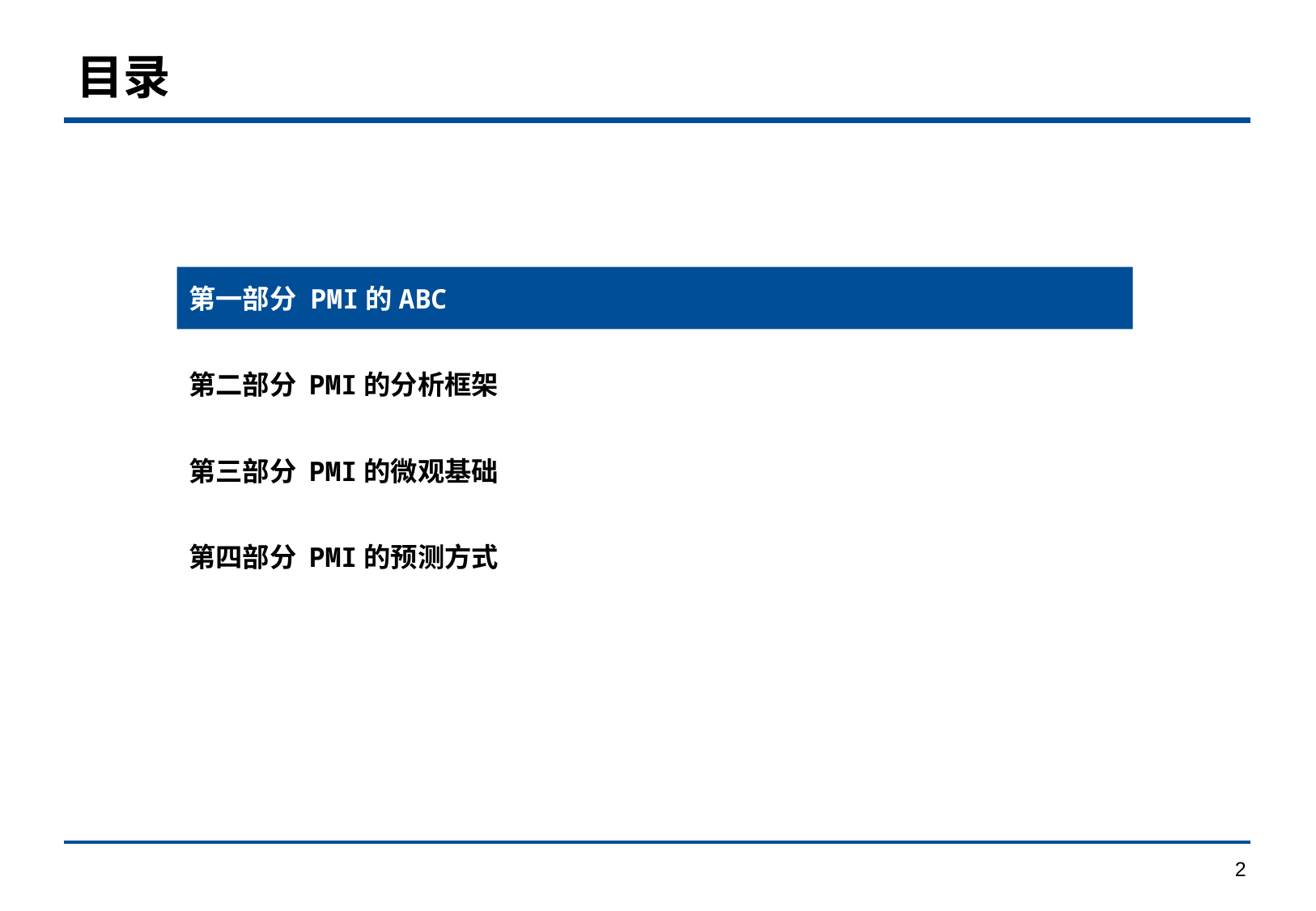

# 目录
第一部分	PMI的ABC
第二部分 PMI的分析框架
第三部分 PMI的微观基础
第四部分 PMI的预测方式